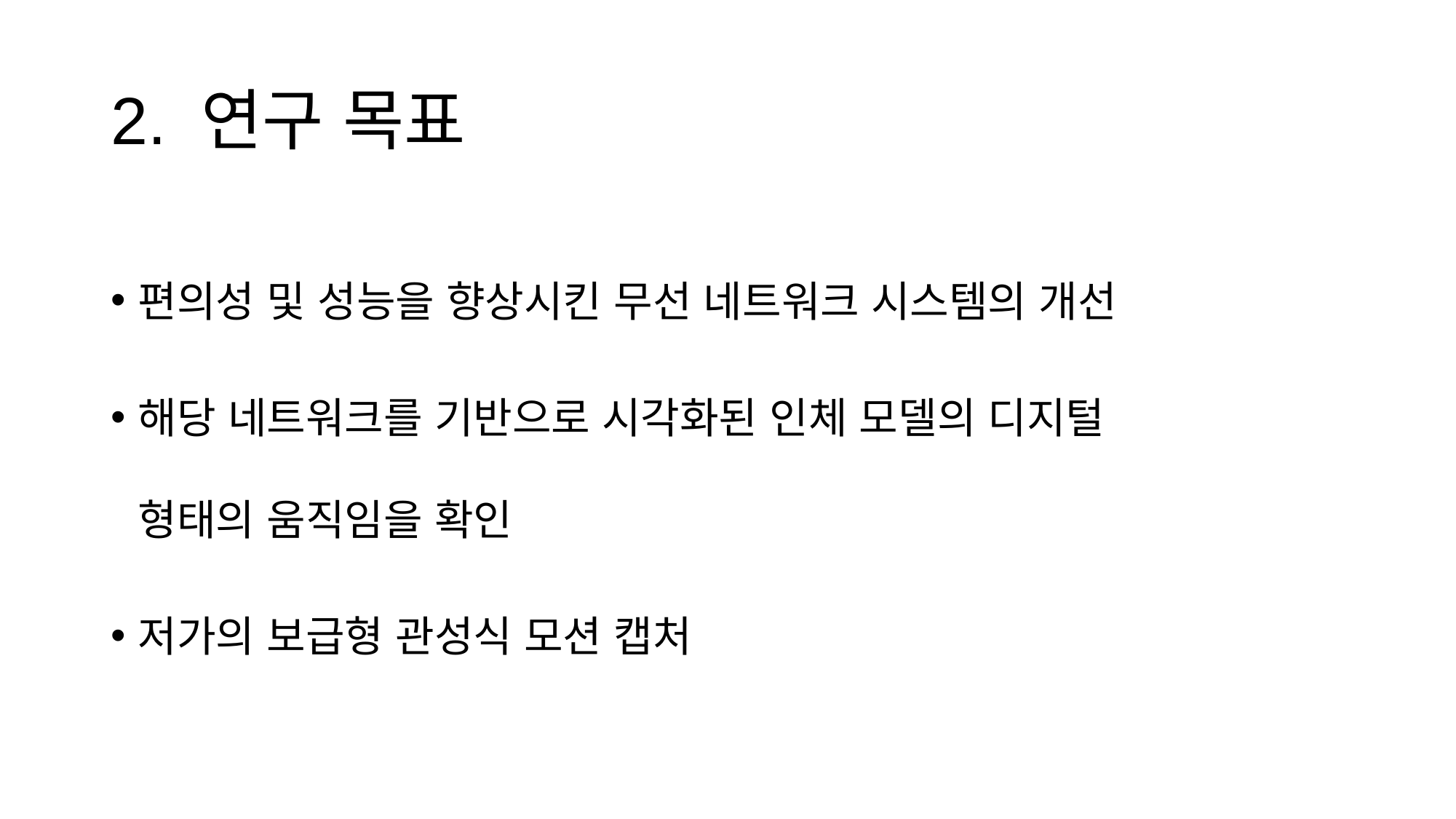

# 2. 연구 목표
편의성 및 성능을 향상시킨 무선 네트워크 시스템의 개선
해당 네트워크를 기반으로 시각화된 인체 모델의 디지털
형태의 움직임을 확인
저가의 보급형 관성식 모션 캡처